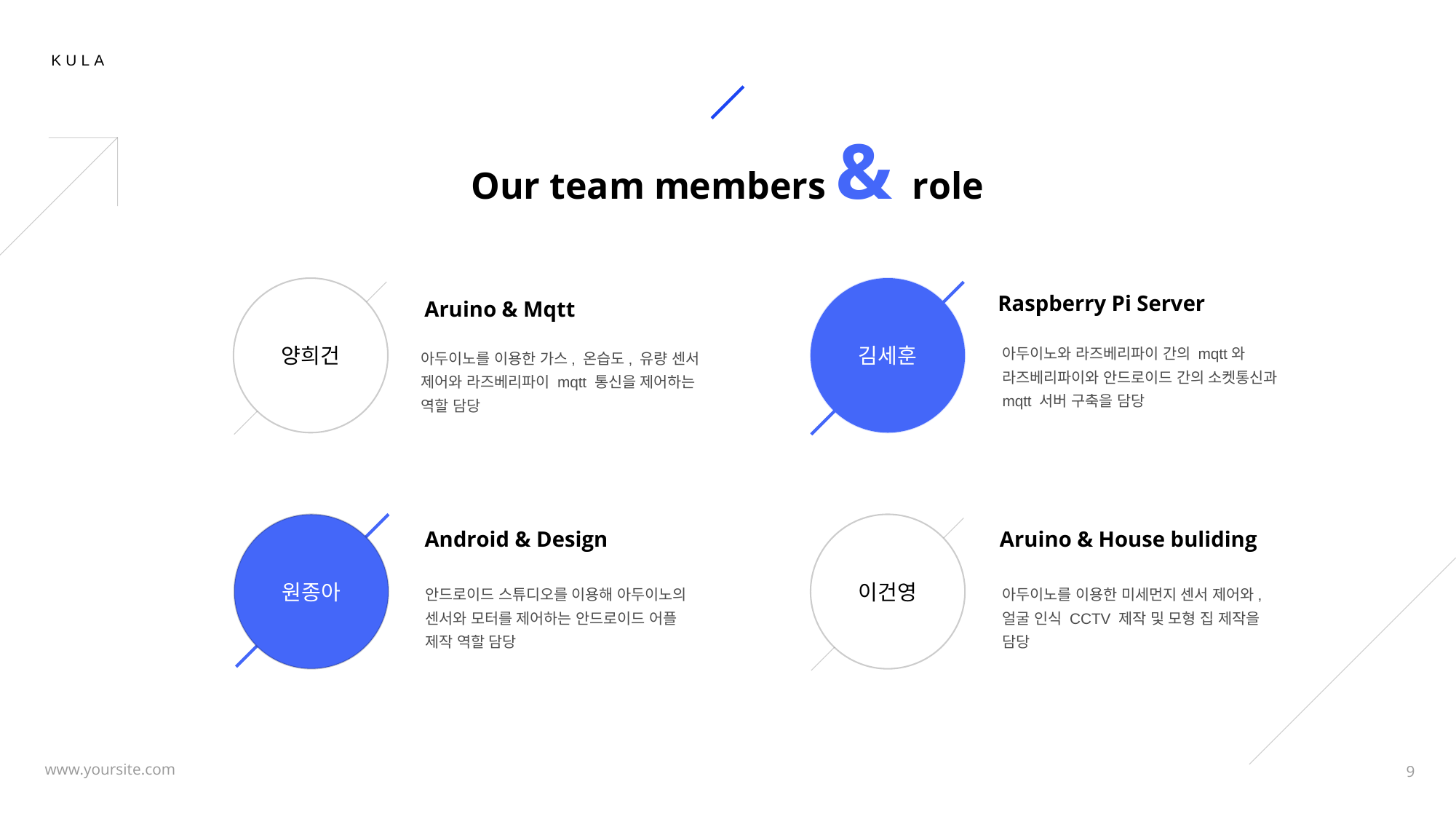

# Our team members & role
양희건
김세훈
Raspberry Pi Server
Aruino & Mqtt
아두이노와 라즈베리파이 간의 mqtt와 라즈베리파이와 안드로이드 간의 소켓통신과 mqtt 서버 구축을 담당
아두이노를 이용한 가스, 온습도, 유량 센서 제어와 라즈베리파이 mqtt 통신을 제어하는 역할 담당
원종아
이건영
Android & Design
Aruino & House buliding
안드로이드 스튜디오를 이용해 아두이노의 센서와 모터를 제어하는 안드로이드 어플 제작 역할 담당
아두이노를 이용한 미세먼지 센서 제어와, 얼굴 인식 CCTV 제작 및 모형 집 제작을 담당
9